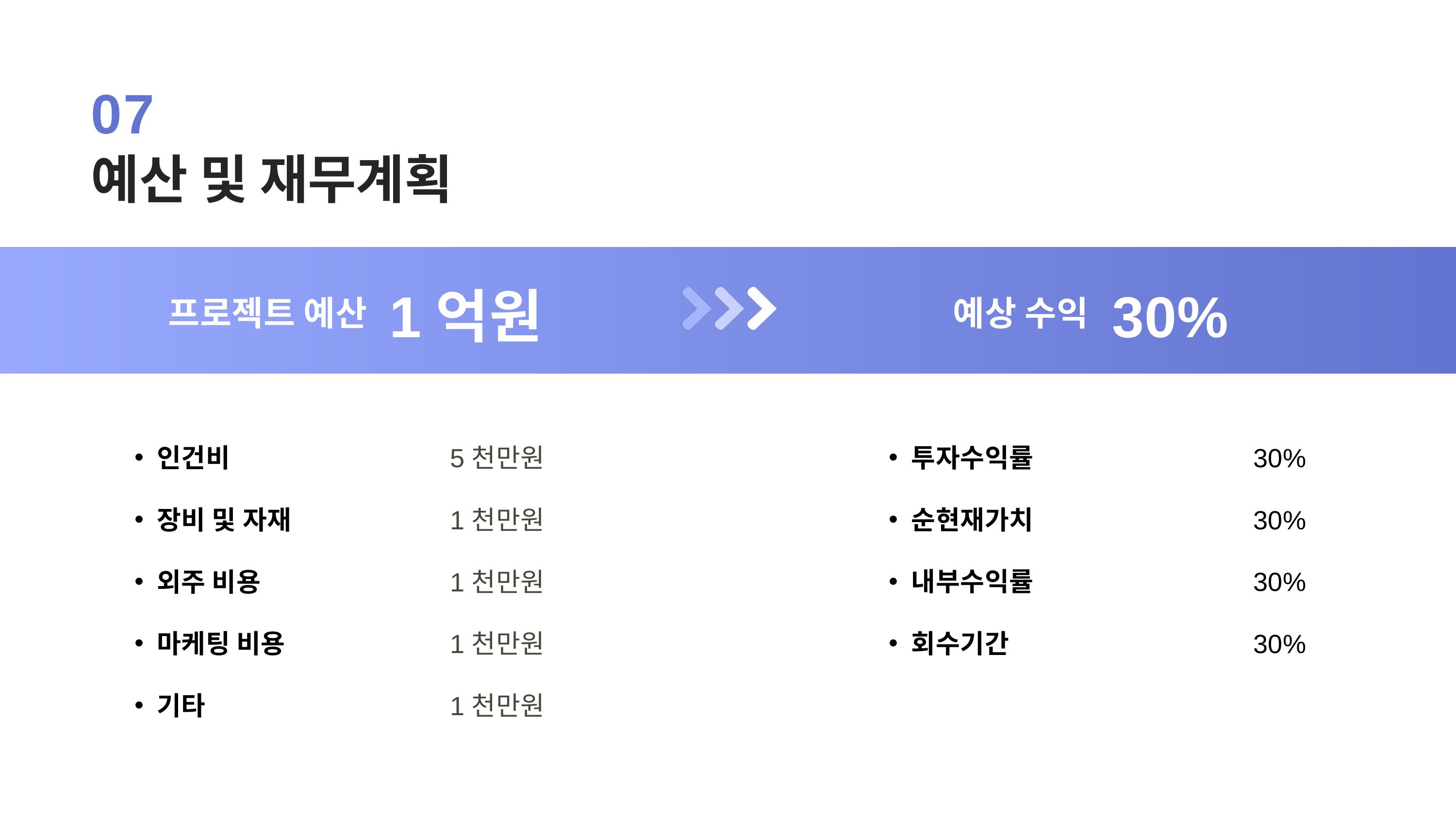

07
예산 및 재무계획

1억원
30%
프로젝트 예산
예상 수익

인건비
장비 및 자재
외주 비용
마케팅 비용
기타
5천만원
1천만원
 1천만원
1천만원
1천만원
투자수익률
순현재가치
내부수익률
회수기간
30%
30%
30%
30%